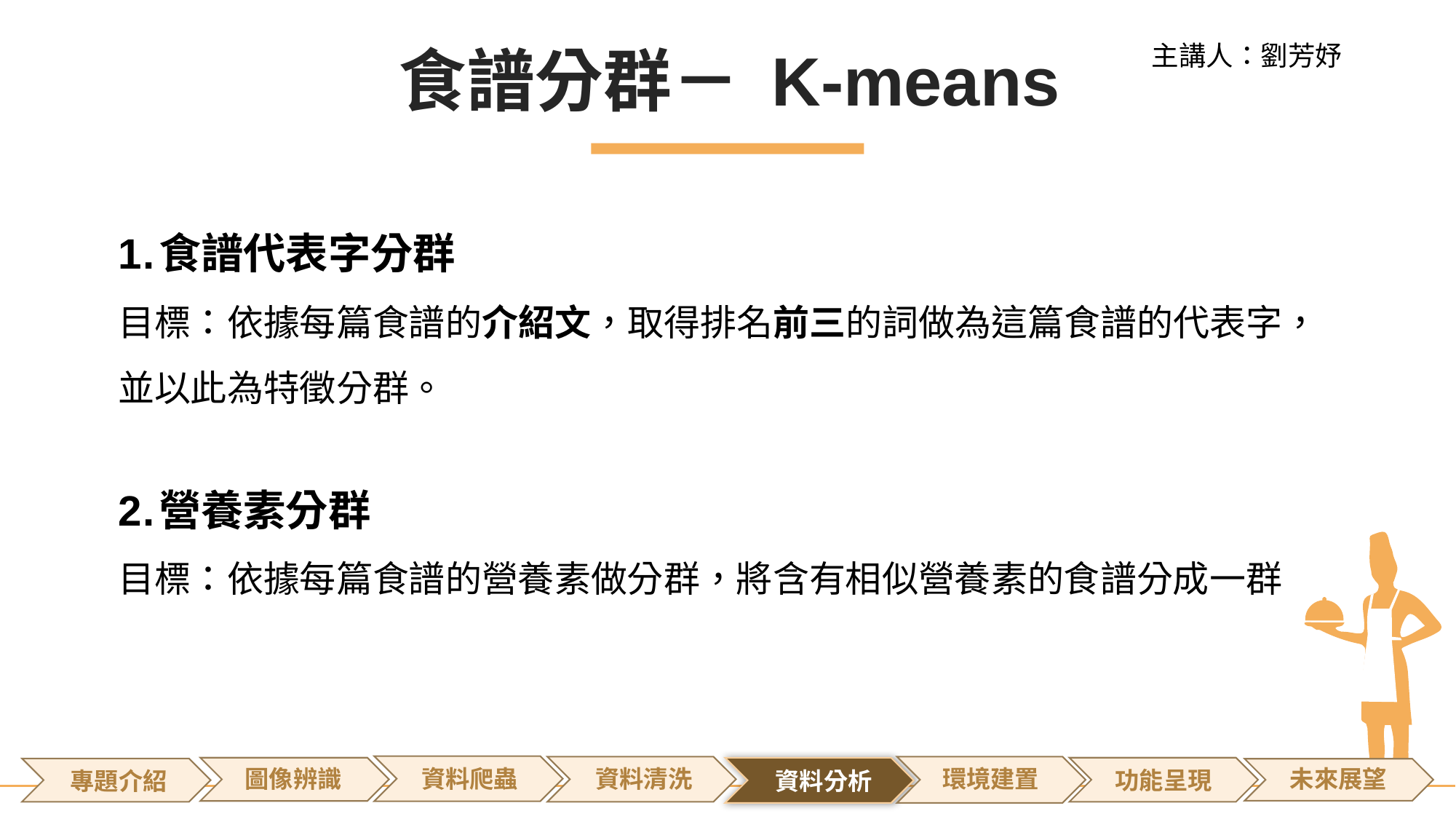

主講人：劉芳妤
食譜分群－ K-means
食譜代表字分群
目標：依據每篇食譜的介紹文，取得排名前三的詞做為這篇食譜的代表字，並以此為特徵分群。

營養素分群
目標：依據每篇食譜的營養素做分群，將含有相似營養素的食譜分成一群

環境建置
圖像辨識

未來展望
功能呈現
專題介紹
資料分析

專題介紹

資料爬蟲
資料清洗